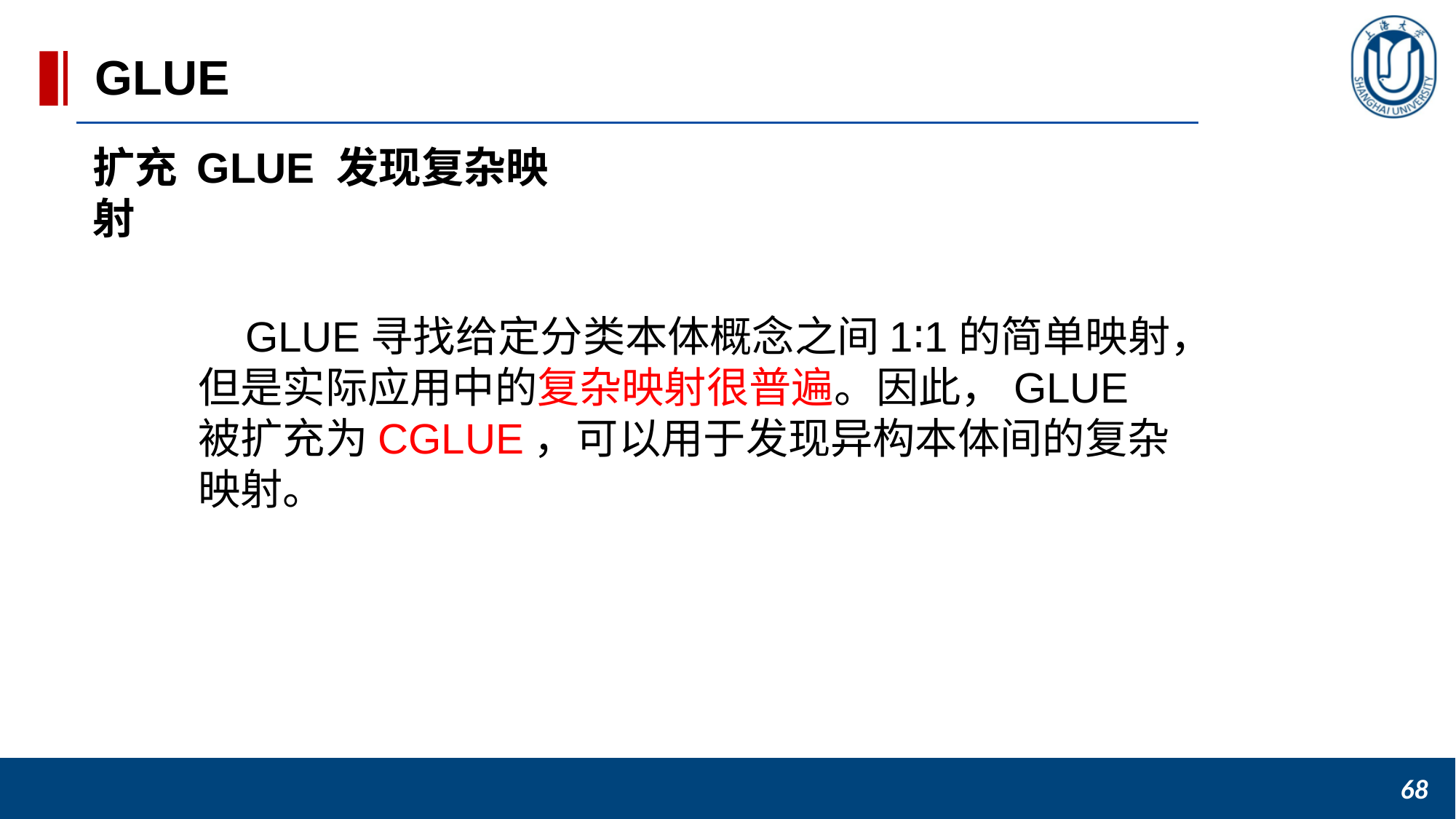

GLUE
扩充 GLUE 发现复杂映射
    GLUE寻找给定分类本体概念之间1∶1的简单映射，但是实际应用中的复杂映射很普遍。因此，GLUE被扩充为CGLUE，可以用于发现异构本体间的复杂映射。
68